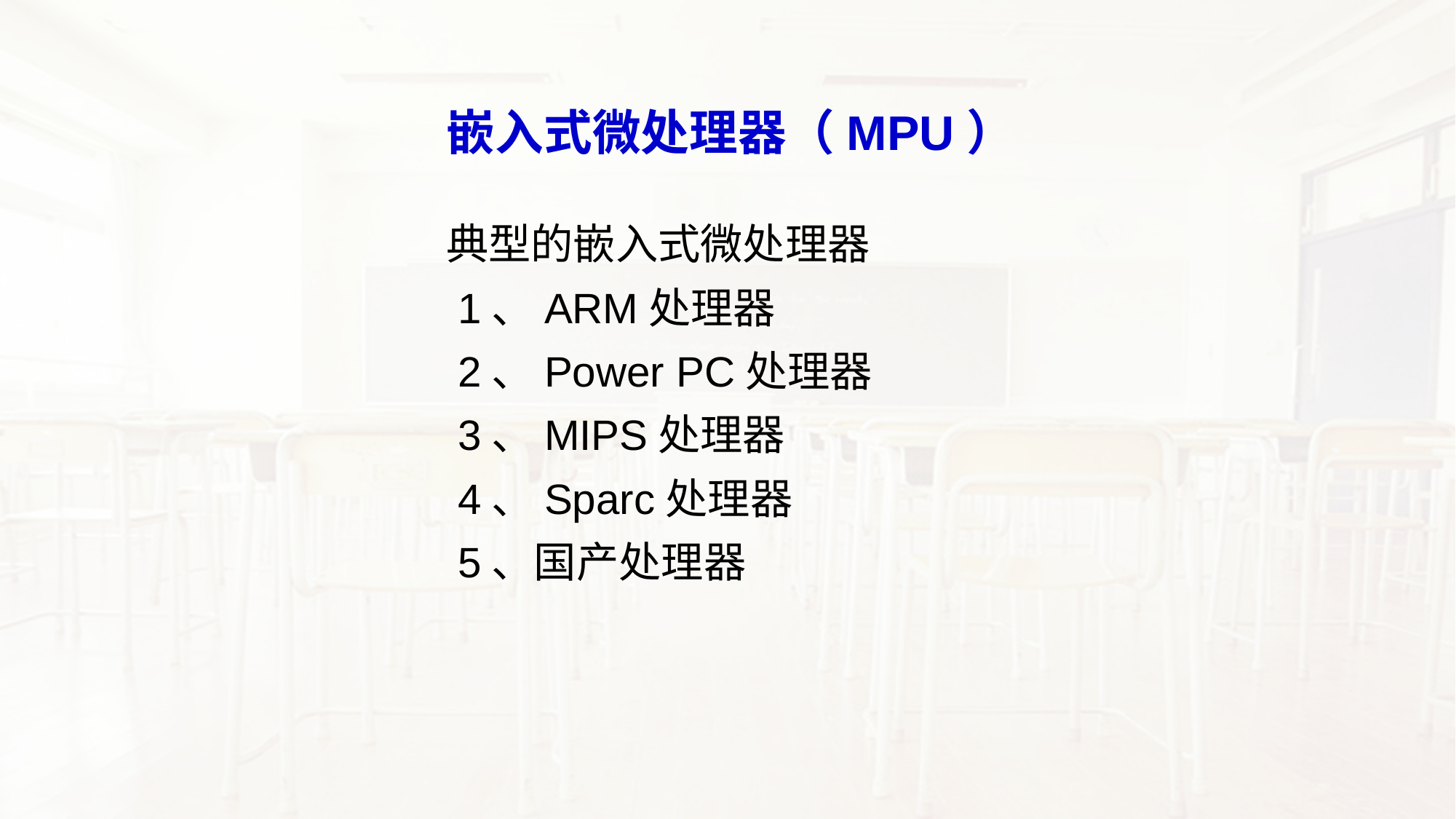

嵌入式微处理器（MPU）
典型的嵌入式微处理器
 1、ARM处理器
 2、Power PC处理器
 3、MIPS处理器
 4、Sparc处理器
 5、国产处理器